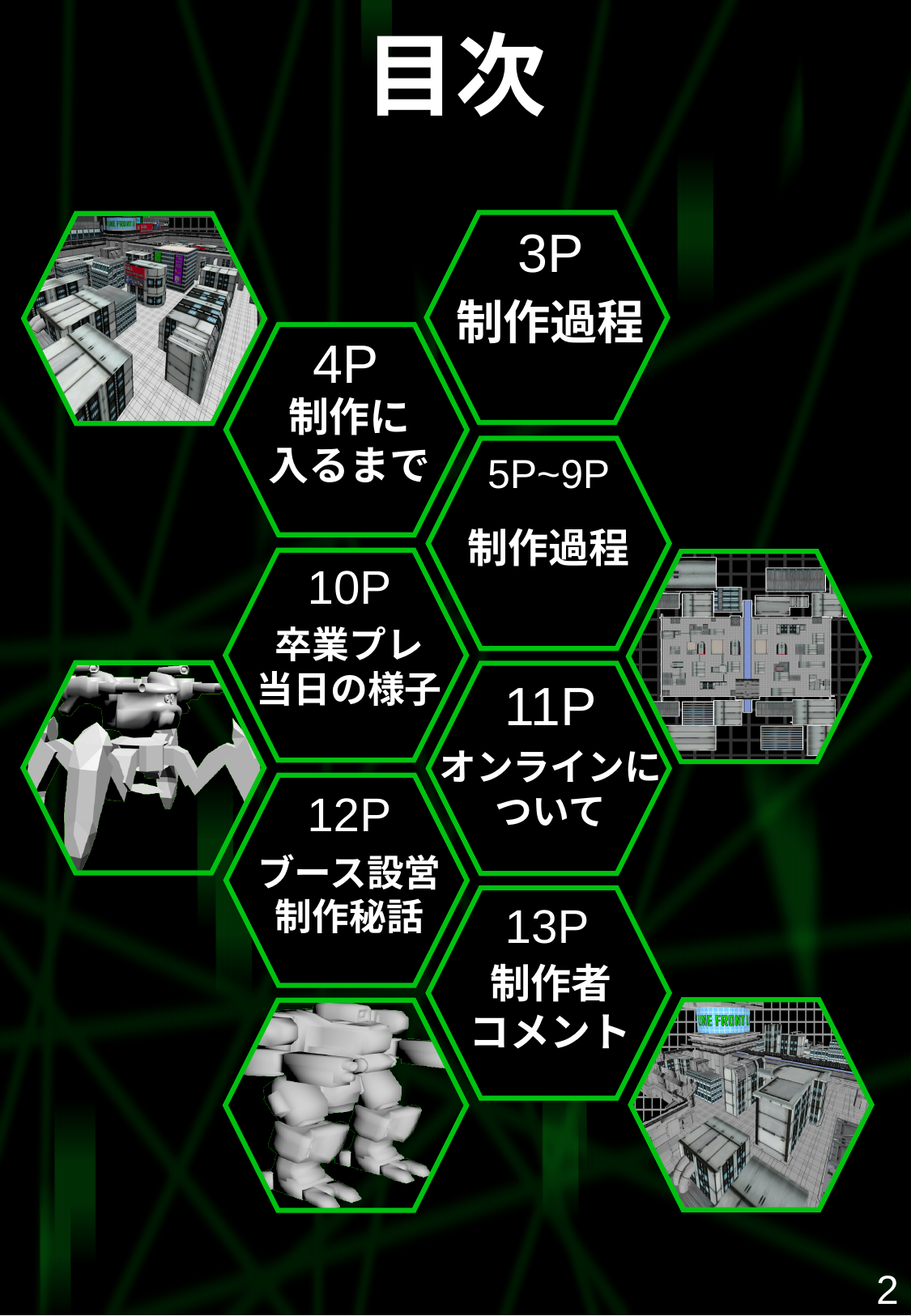

目次

3P

制作過程
4P

制作に
入るまで

5P~9P
制作過程

10P

卒業プレ
当日の様子

オンラインに
ついて
11P

ブース設営
制作秘話
12P

制作者
コメント
13P

2